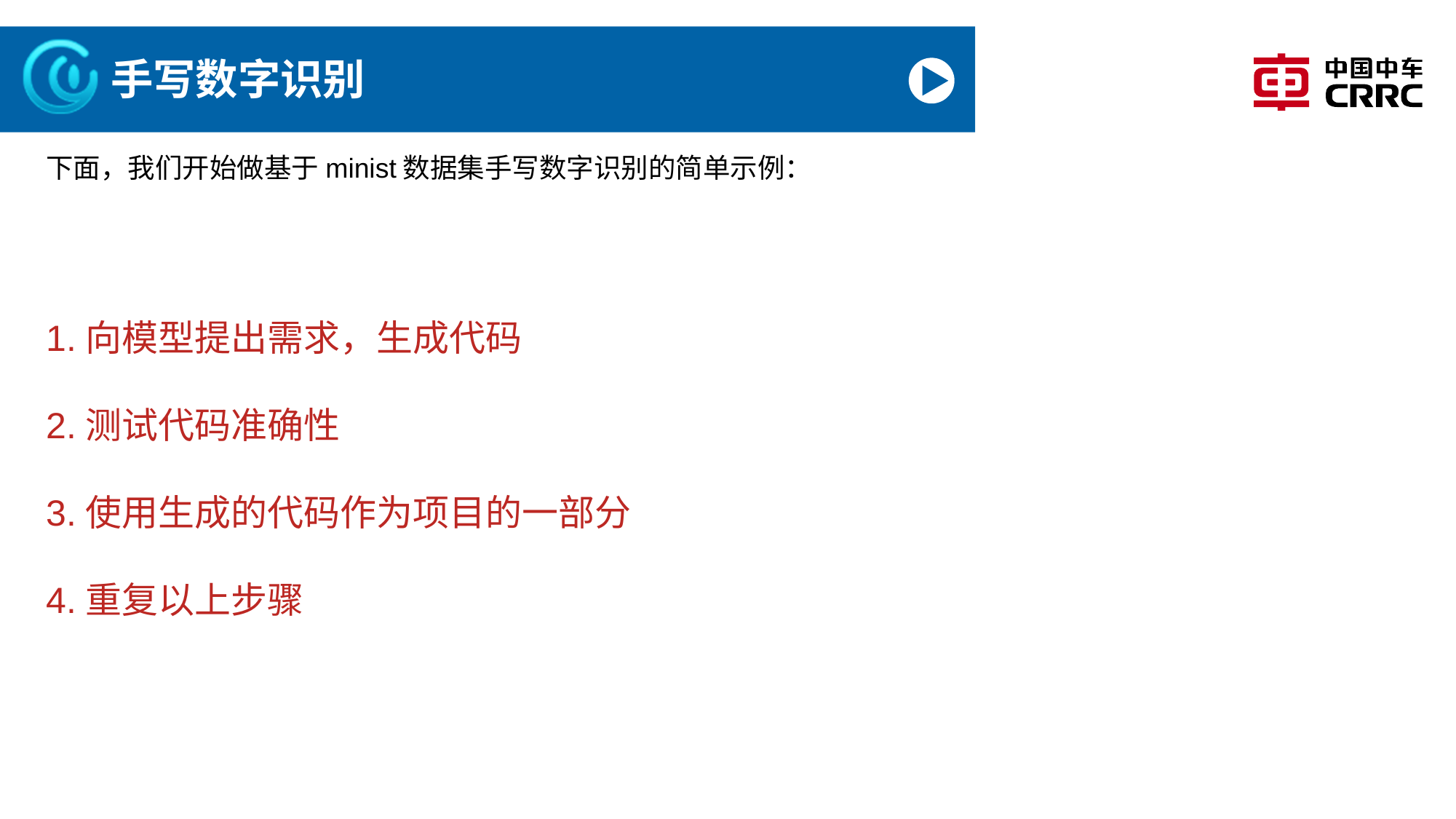

# 手写数字识别
下面，我们开始做基于minist数据集手写数字识别的简单示例：

1.向模型提出需求，生成代码

2.测试代码准确性

3.使用生成的代码作为项目的一部分

4.重复以上步骤
96